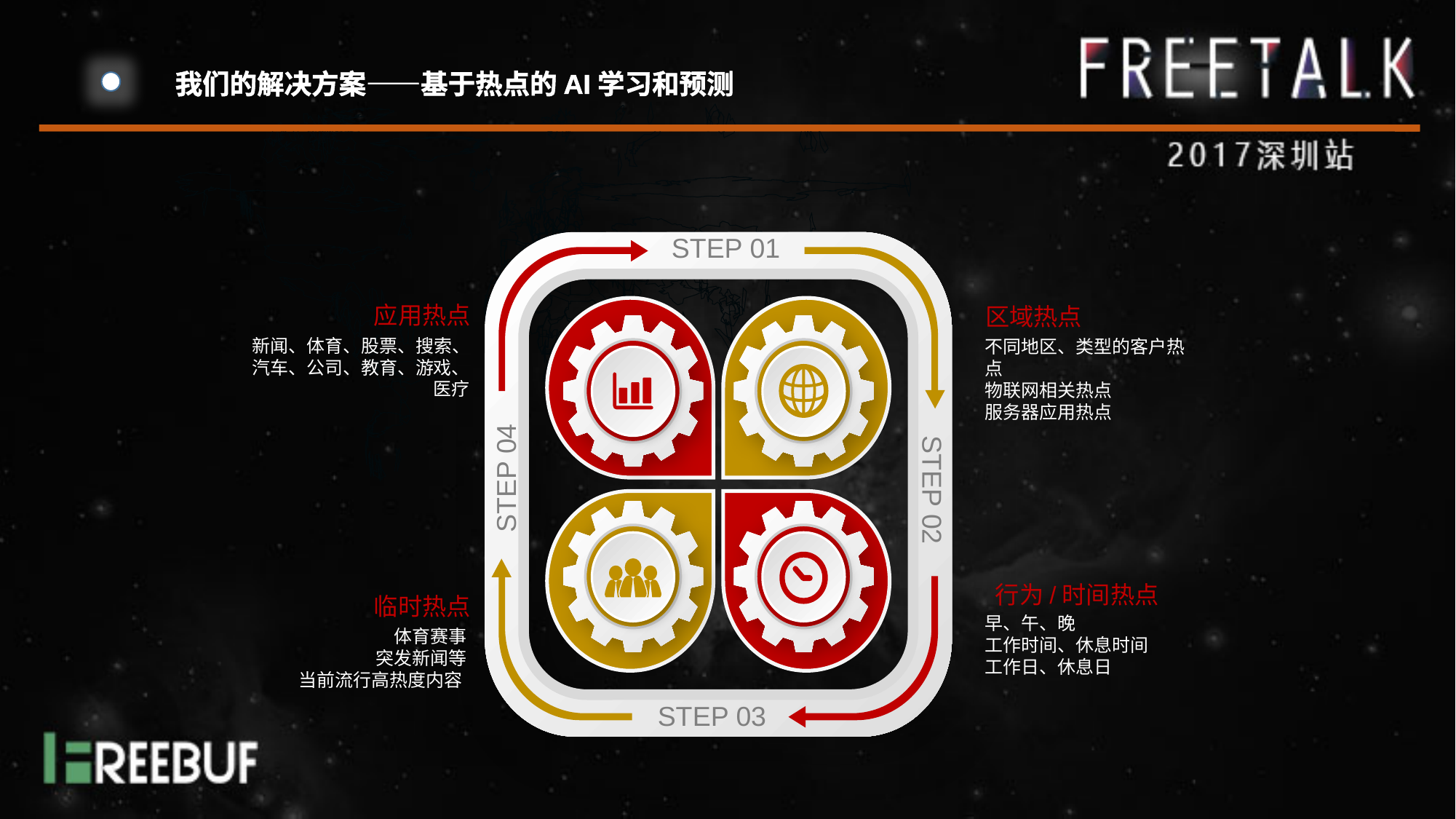

我们的解决方案——基于热点的AI学习和预测

STEP 01

应用热点

新闻、体育、股票、搜索、汽车、公司、教育、游戏、医疗

区域热点
不同地区、类型的客户热点
物联网相关热点
服务器应用热点

STEP 04
STEP 02

行为/时间热点
早、午、晚
工作时间、休息时间
工作日、休息日

临时热点
体育赛事
突发新闻等
当前流行高热度内容
STEP 03